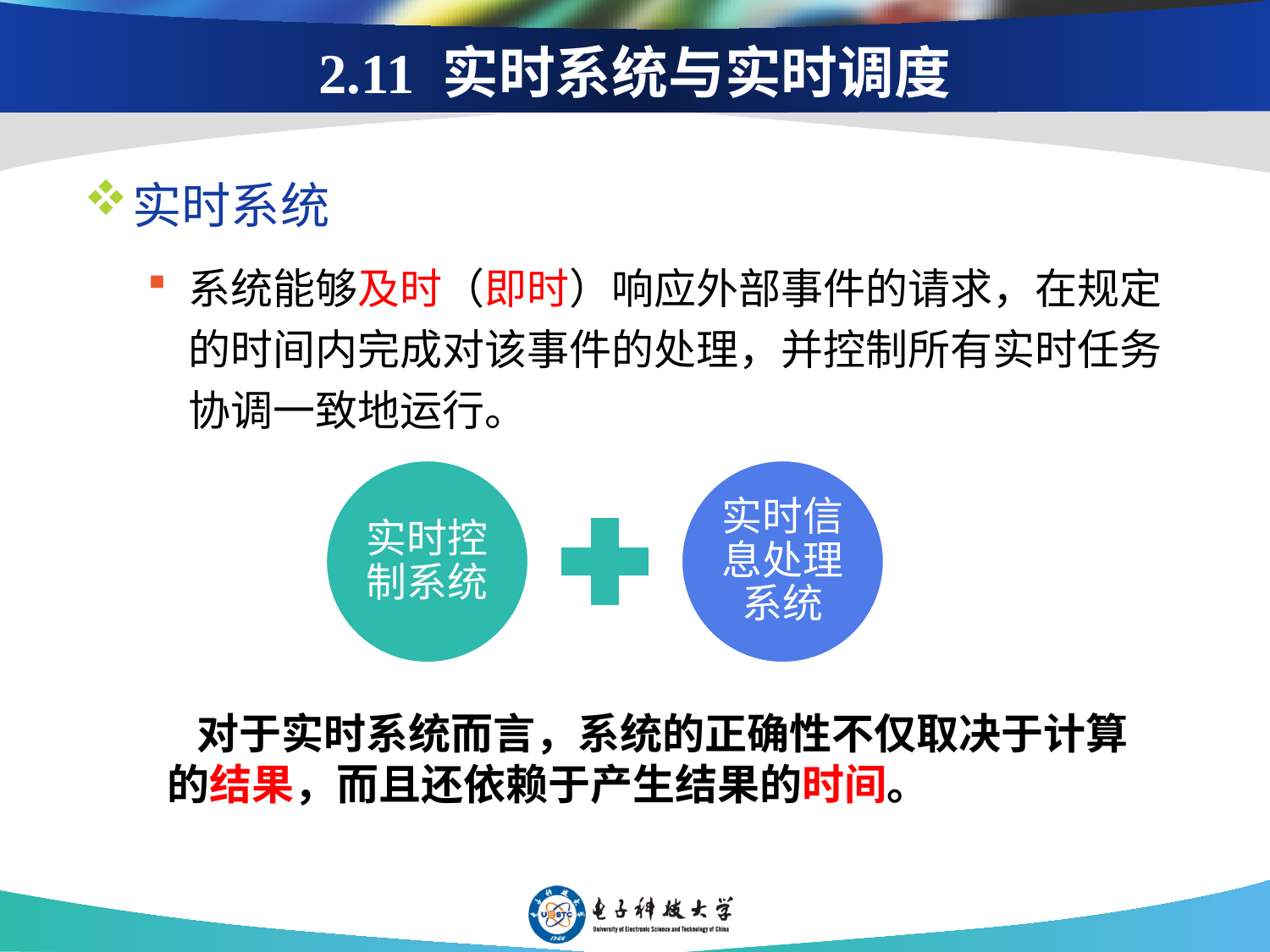

# 2.11 实时系统与实时调度
实时系统
系统能够及时（即时）响应外部事件的请求，在规定的时间内完成对该事件的处理，并控制所有实时任务协调一致地运行。

实时控制系统

实时信息处理系统
  对于实时系统而言，系统的正确性不仅取决于计算的结果，而且还依赖于产生结果的时间。